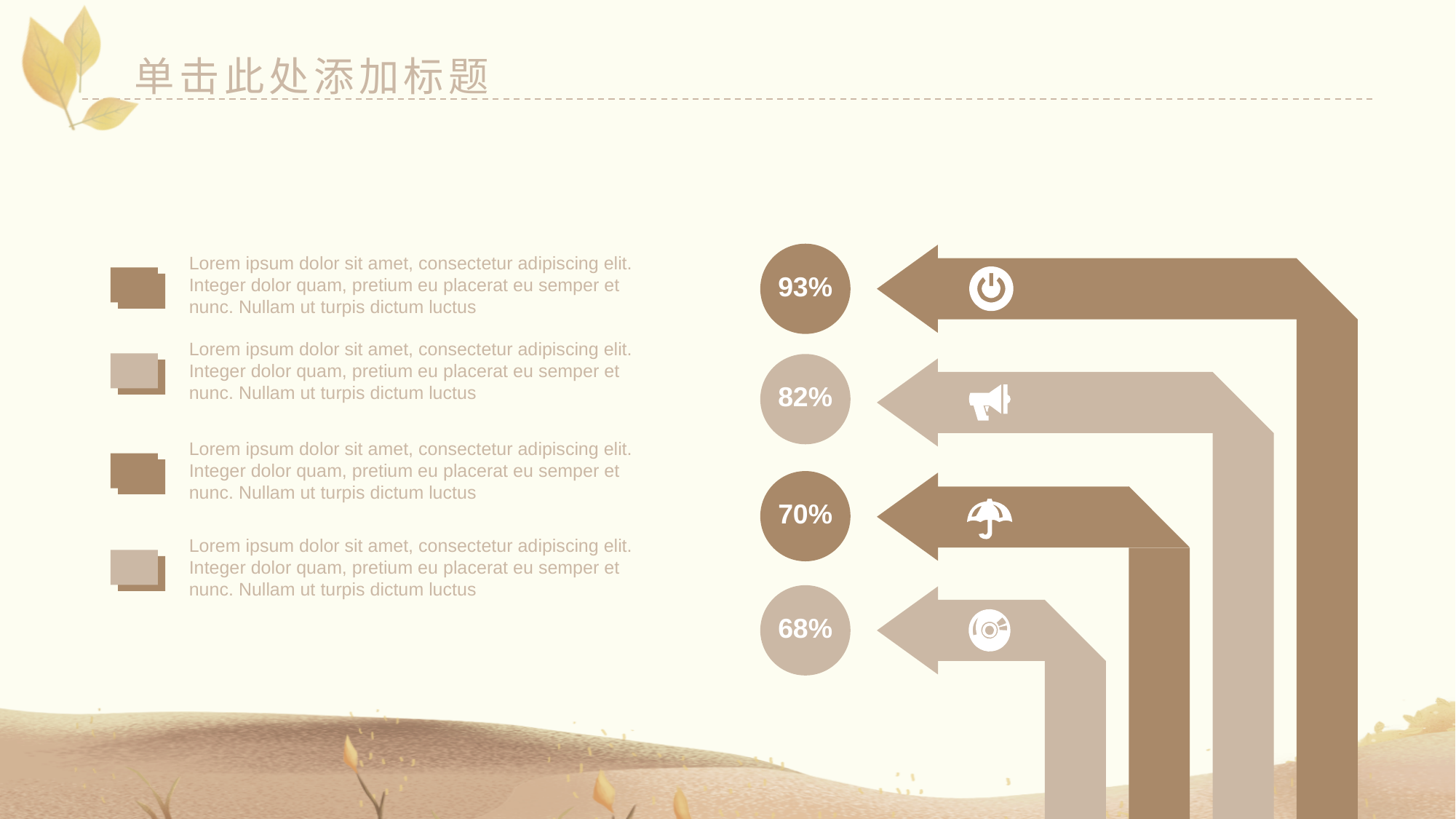

单击此处添加标题

93%
Lorem ipsum dolor sit amet, consectetur adipiscing elit. Integer dolor quam, pretium eu placerat eu semper et nunc. Nullam ut turpis dictum luctus

Lorem ipsum dolor sit amet, consectetur adipiscing elit. Integer dolor quam, pretium eu placerat eu semper et nunc. Nullam ut turpis dictum luctus

82%

Lorem ipsum dolor sit amet, consectetur adipiscing elit. Integer dolor quam, pretium eu placerat eu semper et nunc. Nullam ut turpis dictum luctus

70%

Lorem ipsum dolor sit amet, consectetur adipiscing elit. Integer dolor quam, pretium eu placerat eu semper et nunc. Nullam ut turpis dictum luctus

68%